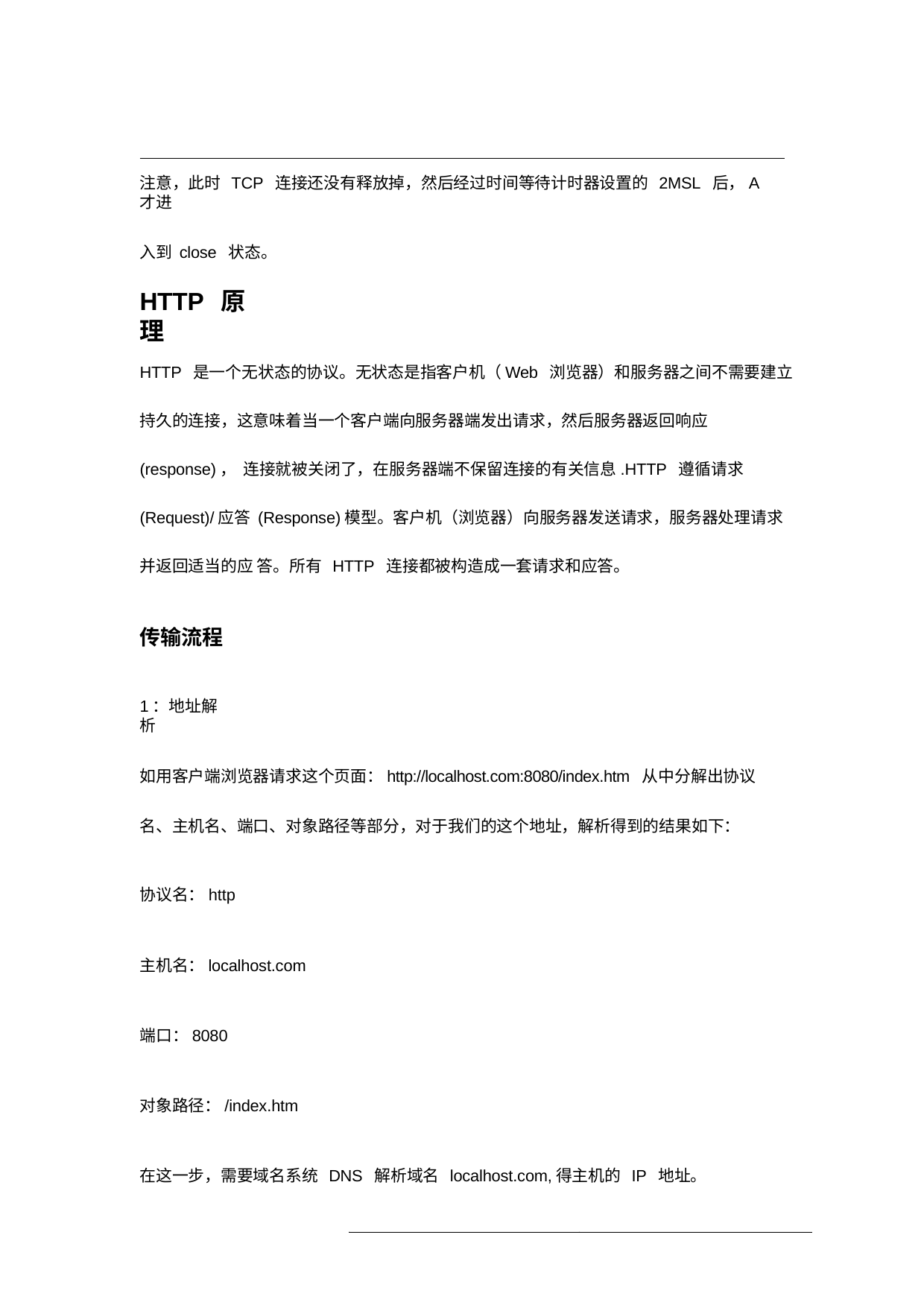

注意，此时 TCP 连接还没有释放掉，然后经过时间等待计时器设置的 2MSL 后，A 才进

入到 close 状态。
HTTP 原理
HTTP 是一个无状态的协议。无状态是指客户机（Web 浏览器）和服务器之间不需要建立
持久的连接，这意味着当一个客户端向服务器端发出请求，然后服务器返回响应(response)，  连接就被关闭了，在服务器端不保留连接的有关信息.HTTP 遵循请求(Request)/应答 (Response)模型。客户机（浏览器）向服务器发送请求，服务器处理请求并返回适当的应 答。所有 HTTP 连接都被构造成一套请求和应答。

传输流程
1：地址解析
如用客户端浏览器请求这个页面：http://localhost.com:8080/index.htm 从中分解出协议

名、主机名、端口、对象路径等部分，对于我们的这个地址，解析得到的结果如下：
协议名：http
主机名：localhost.com
端口：8080
对象路径：/index.htm
在这一步，需要域名系统 DNS 解析域名 localhost.com,得主机的 IP 地址。